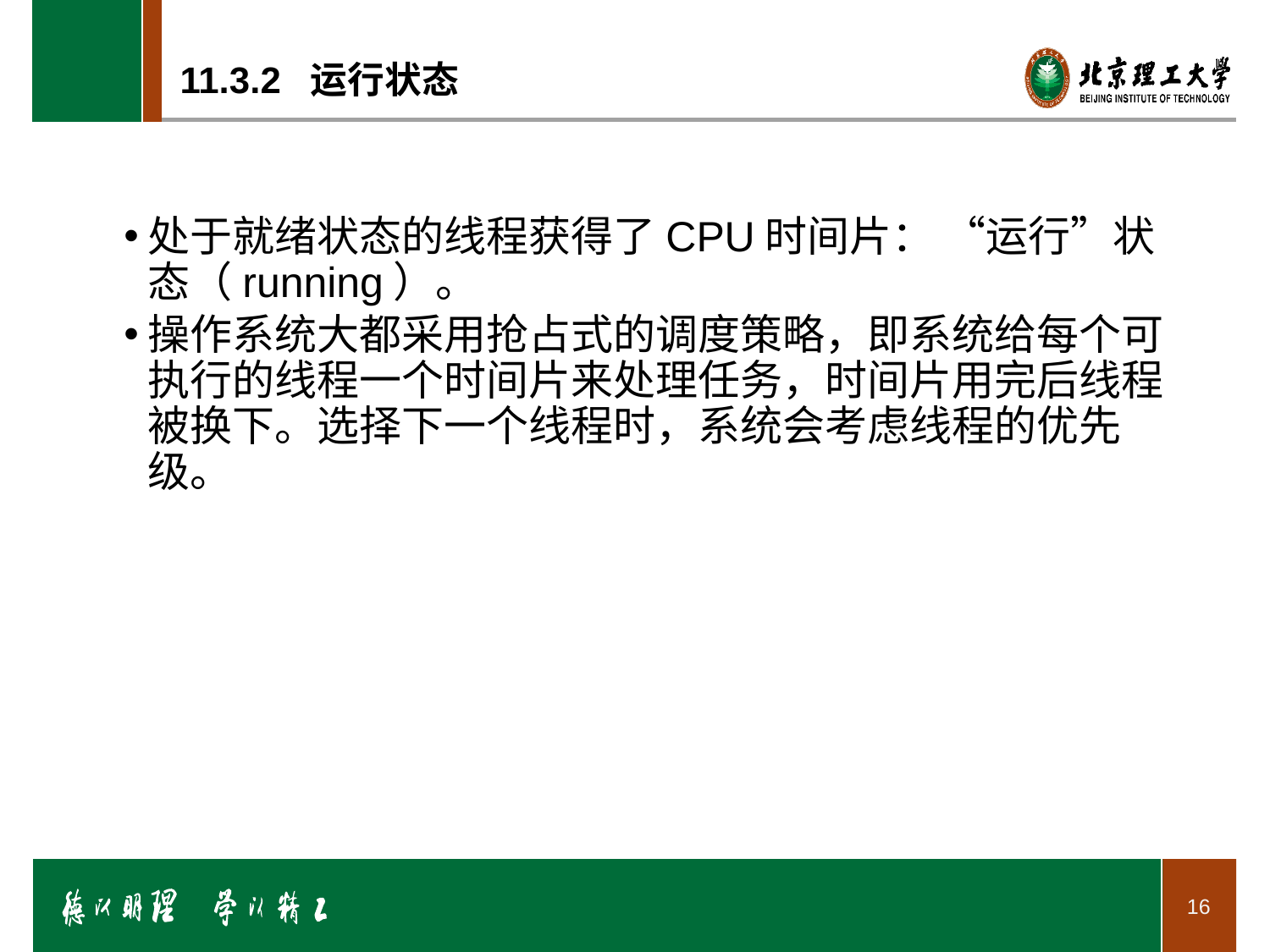

# 11.3.2  运行状态
处于就绪状态的线程获得了CPU时间片： “运行”状态（running）。
操作系统大都采用抢占式的调度策略，即系统给每个可执行的线程一个时间片来处理任务，时间片用完后线程被换下。选择下一个线程时，系统会考虑线程的优先级。